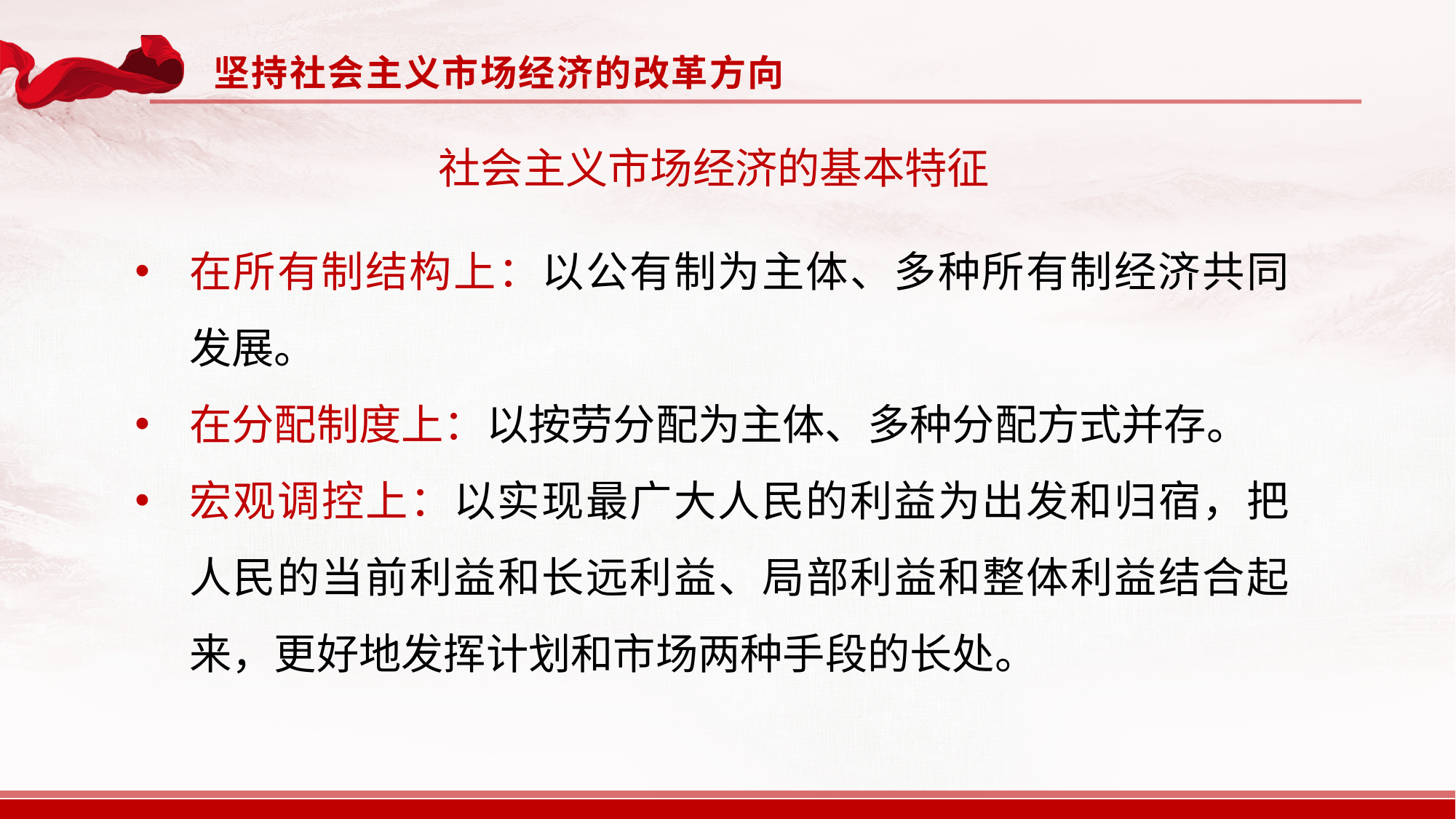

坚持社会主义市场经济的改革方向
社会主义市场经济的基本特征
在所有制结构上：以公有制为主体、多种所有制经济共同发展。
在分配制度上：以按劳分配为主体、多种分配方式并存。
宏观调控上：以实现最广大人民的利益为出发和归宿，把人民的当前利益和长远利益、局部利益和整体利益结合起来，更好地发挥计划和市场两种手段的长处。